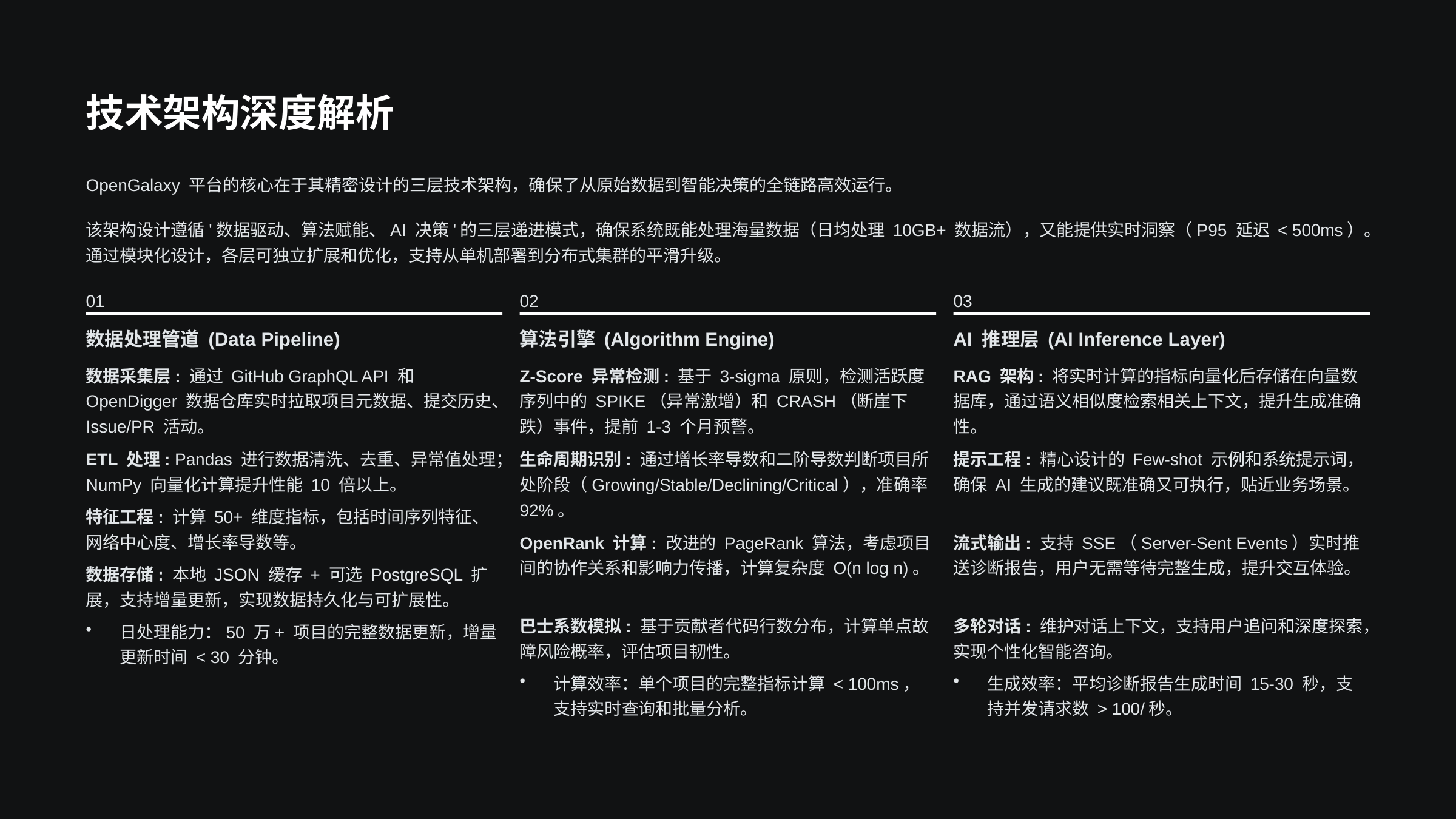

技术架构深度解析
OpenGalaxy 平台的核心在于其精密设计的三层技术架构，确保了从原始数据到智能决策的全链路高效运行。
该架构设计遵循'数据驱动、算法赋能、AI 决策'的三层递进模式，确保系统既能处理海量数据（日均处理 10GB+ 数据流），又能提供实时洞察（P95 延迟 < 500ms）。通过模块化设计，各层可独立扩展和优化，支持从单机部署到分布式集群的平滑升级。
01
02
03

数据处理管道 (Data Pipeline)
算法引擎 (Algorithm Engine)
AI 推理层 (AI Inference Layer)
数据采集层: 通过 GitHub GraphQL API 和 OpenDigger 数据仓库实时拉取项目元数据、提交历史、Issue/PR 活动。
Z-Score 异常检测: 基于 3-sigma 原则，检测活跃度序列中的 SPIKE（异常激增）和 CRASH（断崖下跌）事件，提前 1-3 个月预警。
RAG 架构: 将实时计算的指标向量化后存储在向量数据库，通过语义相似度检索相关上下文，提升生成准确性。
ETL 处理: Pandas 进行数据清洗、去重、异常值处理；NumPy 向量化计算提升性能 10 倍以上。
生命周期识别: 通过增长率导数和二阶导数判断项目所处阶段（Growing/Stable/Declining/Critical），准确率 92%。
提示工程: 精心设计的 Few-shot 示例和系统提示词，确保 AI 生成的建议既准确又可执行，贴近业务场景。
特征工程: 计算 50+ 维度指标，包括时间序列特征、网络中心度、增长率导数等。
OpenRank 计算: 改进的 PageRank 算法，考虑项目间的协作关系和影响力传播，计算复杂度 O(n log n)。
流式输出: 支持 SSE（Server-Sent Events）实时推送诊断报告，用户无需等待完整生成，提升交互体验。
数据存储: 本地 JSON 缓存 + 可选 PostgreSQL 扩展，支持增量更新，实现数据持久化与可扩展性。
巴士系数模拟: 基于贡献者代码行数分布，计算单点故障风险概率，评估项目韧性。
多轮对话: 维护对话上下文，支持用户追问和深度探索，实现个性化智能咨询。
日处理能力：50 万+ 项目的完整数据更新，增量更新时间 < 30 分钟。
计算效率：单个项目的完整指标计算 < 100ms，支持实时查询和批量分析。
生成效率：平均诊断报告生成时间 15-30 秒，支持并发请求数 > 100/秒。